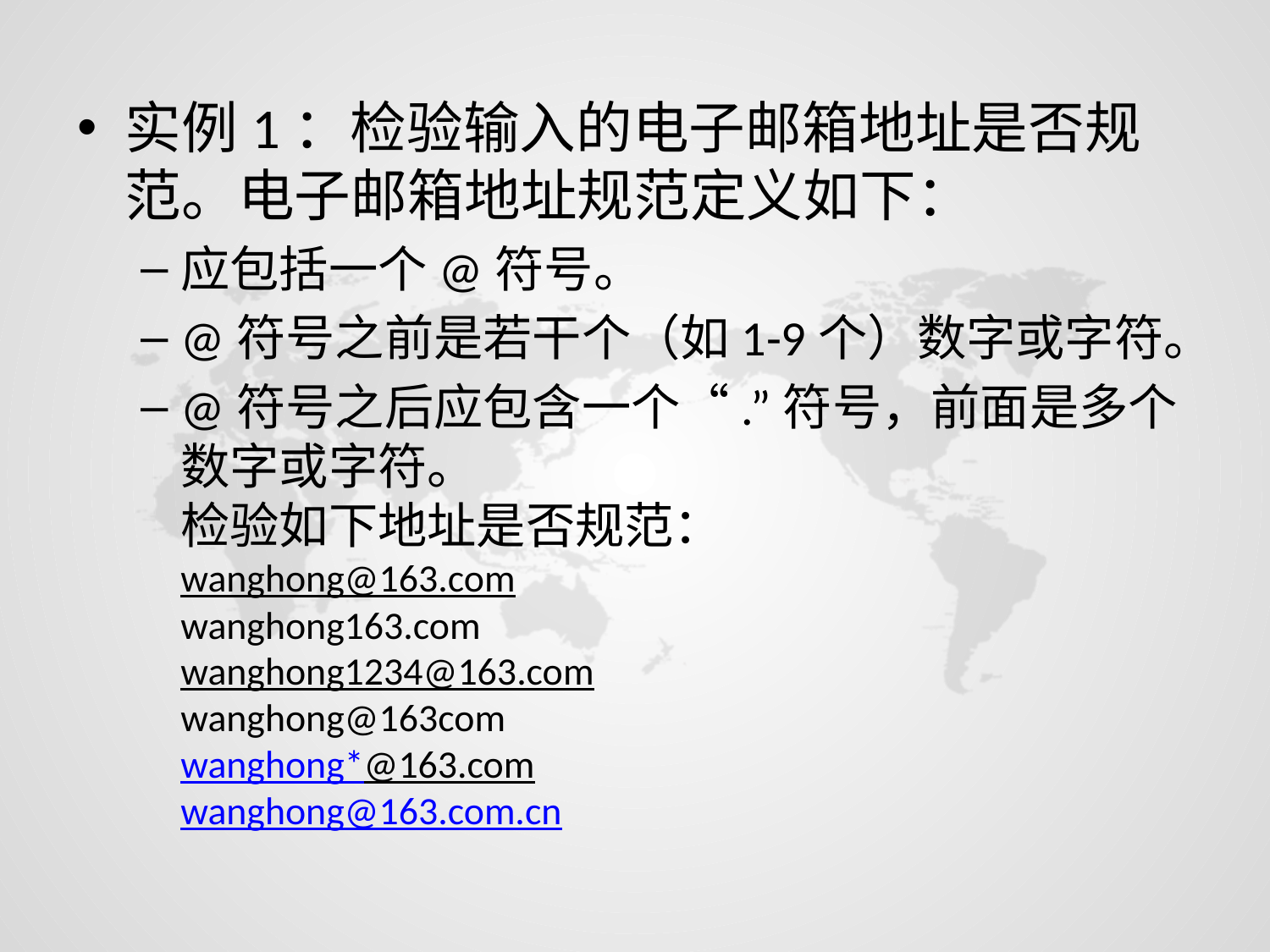

实例1：检验输入的电子邮箱地址是否规范。电子邮箱地址规范定义如下：
应包括一个@符号。
@符号之前是若干个（如1-9个）数字或字符。
@符号之后应包含一个“.”符号，前面是多个数字或字符。
检验如下地址是否规范：
wanghong@163.com
wanghong163.com
wanghong1234@163.com
wanghong@163com
wanghong*@163.com
wanghong@163.com.cn